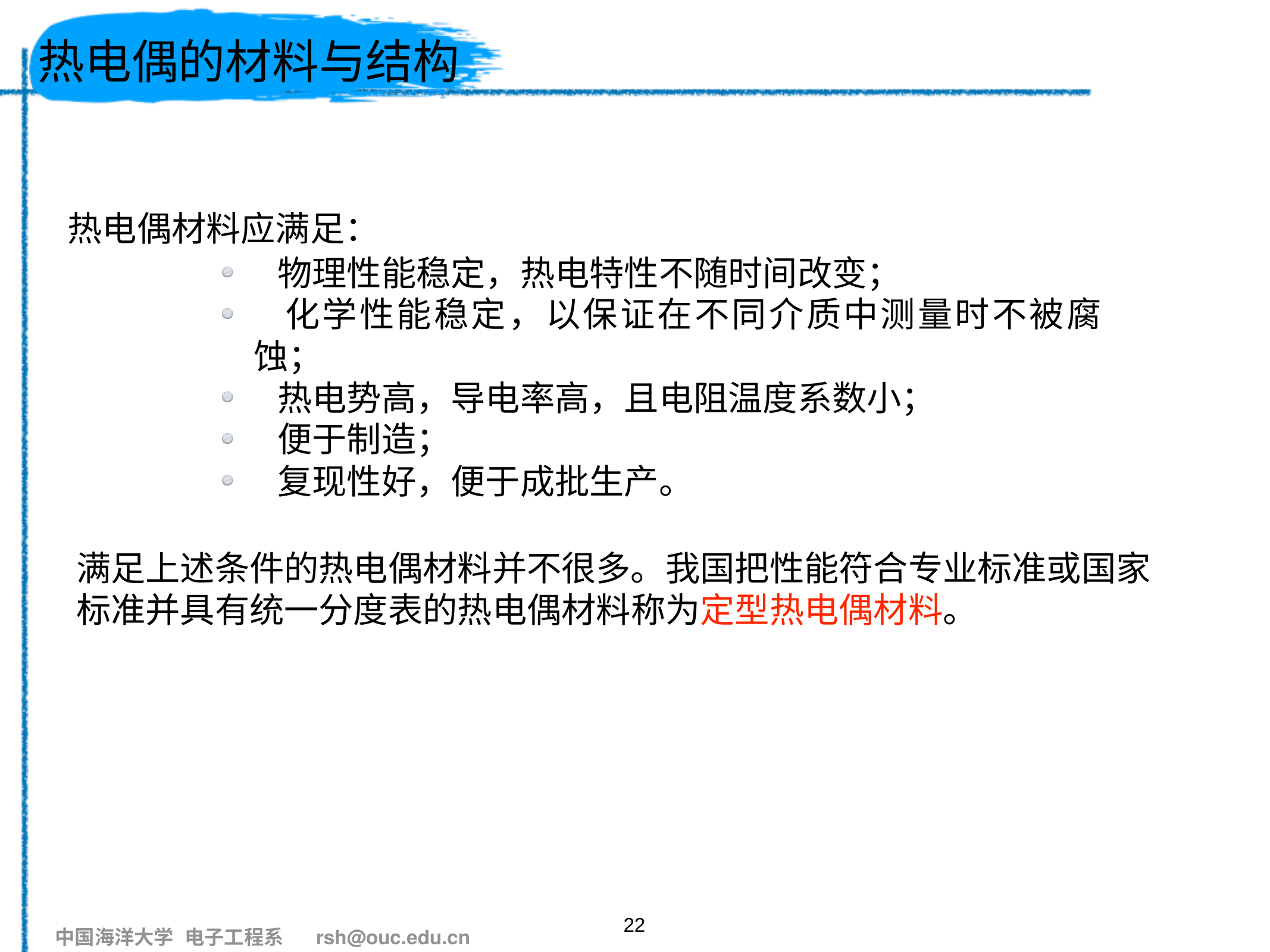

# 热电偶的材料与结构
热电偶材料应满足：
  物理性能稳定，热电特性不随时间改变；
  化学性能稳定，以保证在不同介质中测量时不被腐蚀；
  热电势高，导电率高，且电阻温度系数小；
  便于制造；
  复现性好，便于成批生产。
满足上述条件的热电偶材料并不很多。我国把性能符合专业标准或国家标准并具有统一分度表的热电偶材料称为定型热电偶材料。
22